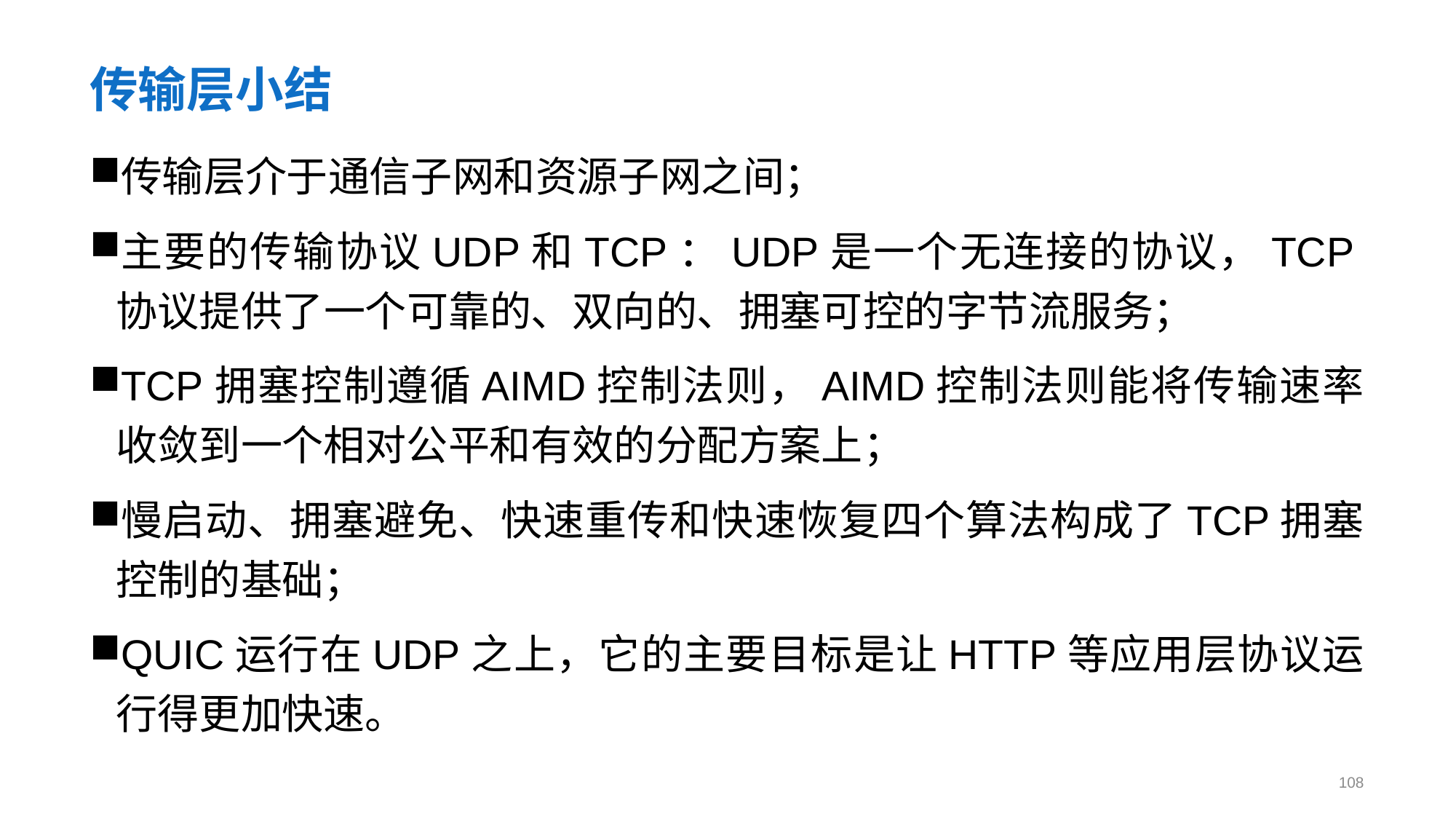

# 传输层小结
传输层介于通信子网和资源子网之间；
主要的传输协议UDP和TCP：UDP是一个无连接的协议，TCP协议提供了一个可靠的、双向的、拥塞可控的字节流服务；
TCP拥塞控制遵循AIMD控制法则，AIMD控制法则能将传输速率收敛到一个相对公平和有效的分配方案上；
慢启动、拥塞避免、快速重传和快速恢复四个算法构成了TCP拥塞控制的基础；
QUIC运行在UDP之上，它的主要目标是让HTTP等应用层协议运行得更加快速。
108